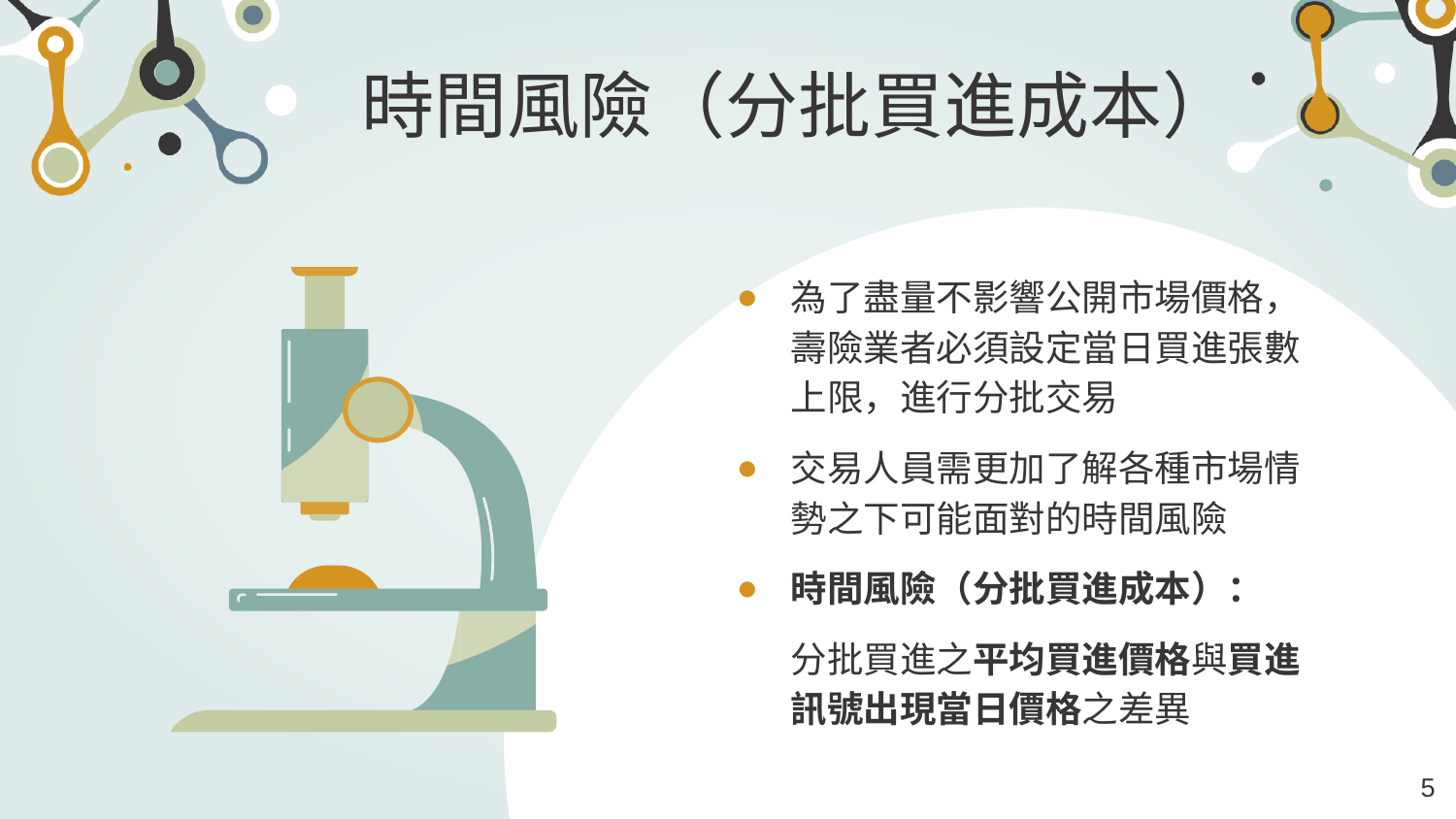

# 時間風險（分批買進成本）

為了盡量不影響公開市場價格，壽險業者必須設定當日買進張數上限，進行分批交易
交易人員需更加了解各種市場情勢之下可能面對的時間風險
時間風險（分批買進成本）：
分批買進之平均買進價格與買進訊號出現當日價格之差異

5